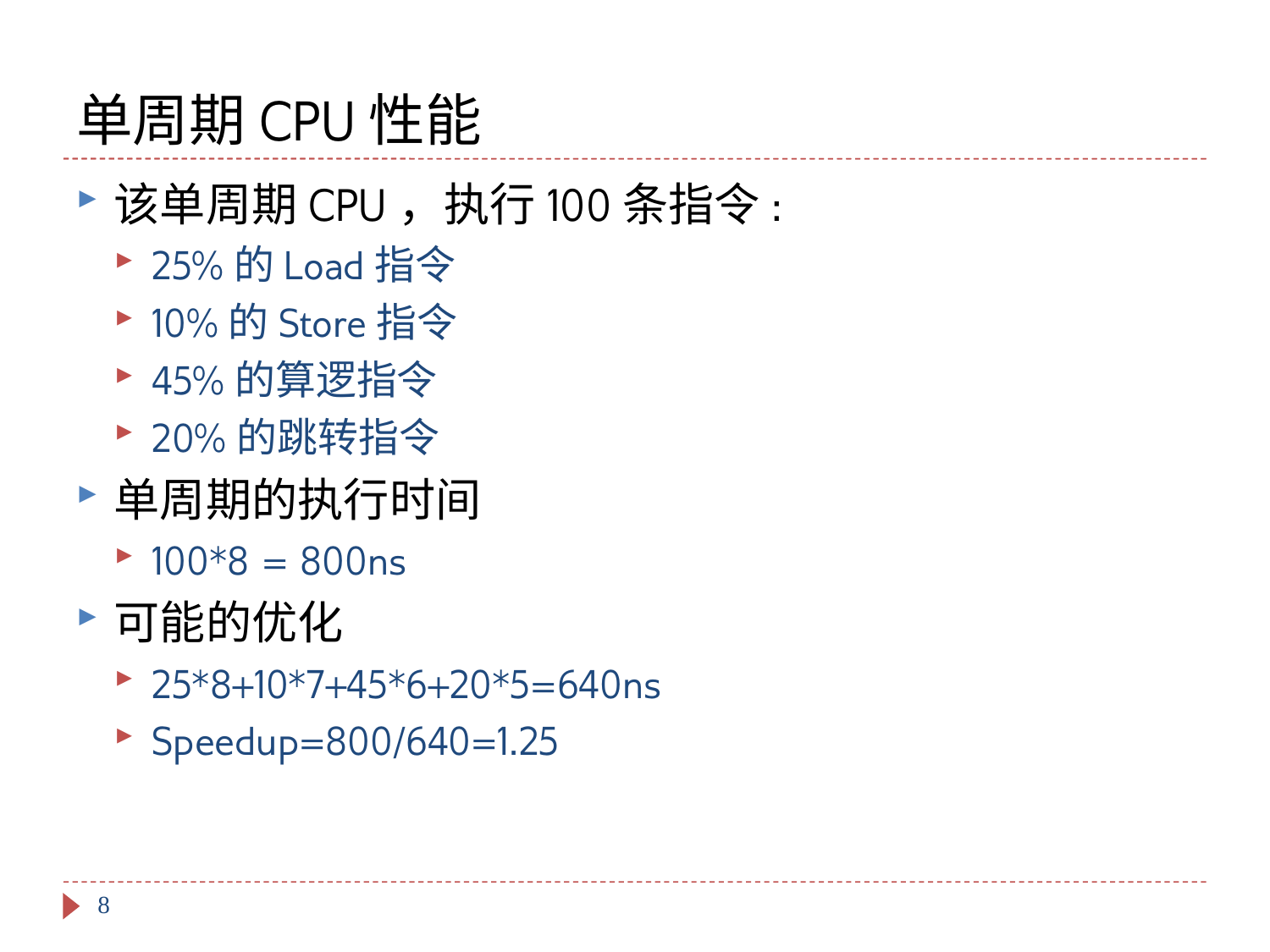

# 单周期CPU性能
该单周期CPU，执行100条指令:
25%的Load指令
10%的Store指令
45%的算逻指令
20%的跳转指令
单周期的执行时间
100*8 = 800ns
可能的优化
25*8+10*7+45*6+20*5=640ns
Speedup=800/640=1.25

8